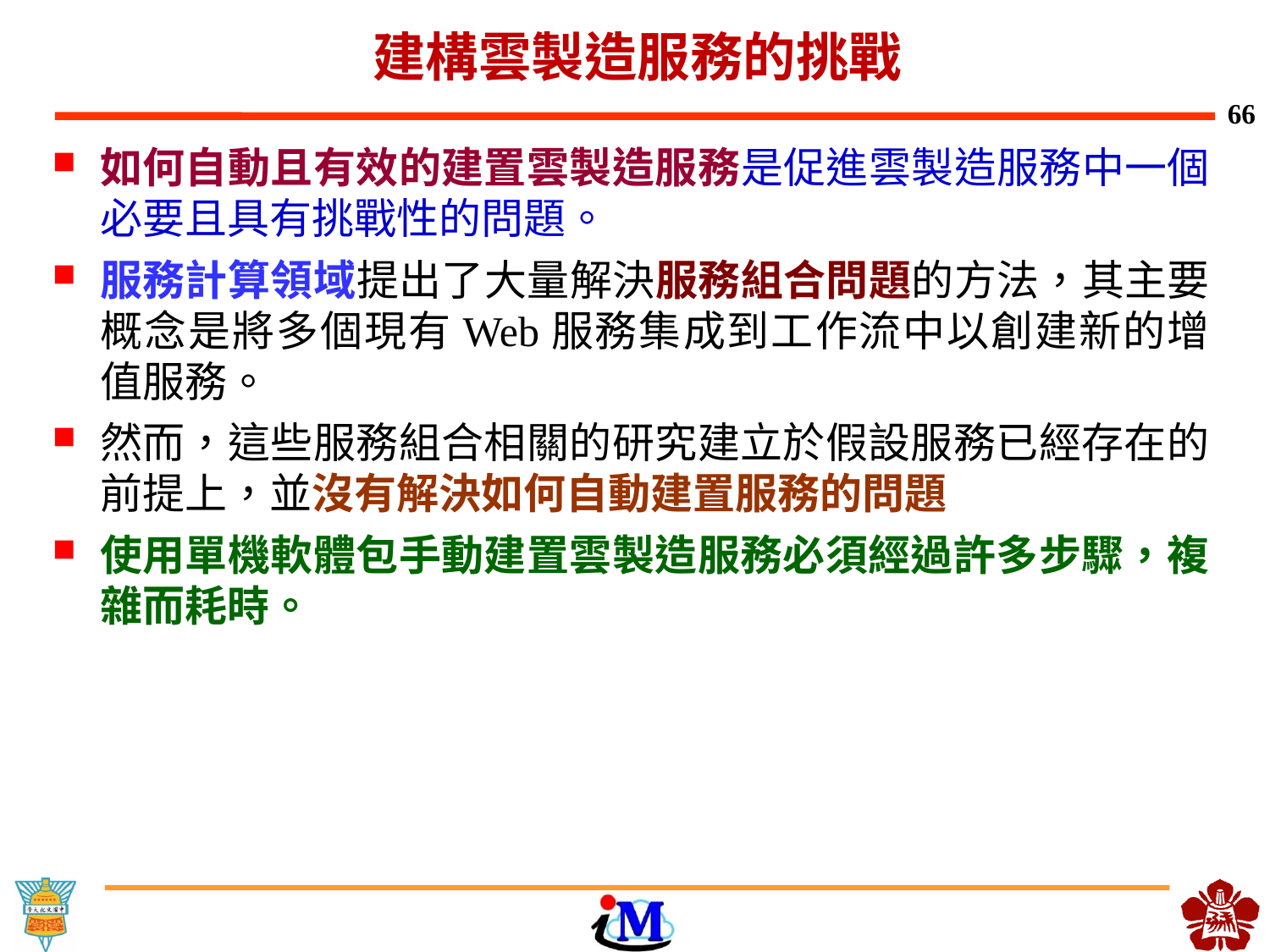

# 建構雲製造服務的挑戰
如何自動且有效的建置雲製造服務是促進雲製造服務中一個必要且具有挑戰性的問題。
服務計算領域提出了大量解決服務組合問題的方法，其主要概念是將多個現有Web服務集成到工作流中以創建新的增值服務。
然而，這些服務組合相關的研究建立於假設服務已經存在的前提上，並沒有解決如何自動建置服務的問題
使用單機軟體包手動建置雲製造服務必須經過許多步驟，複雜而耗時。